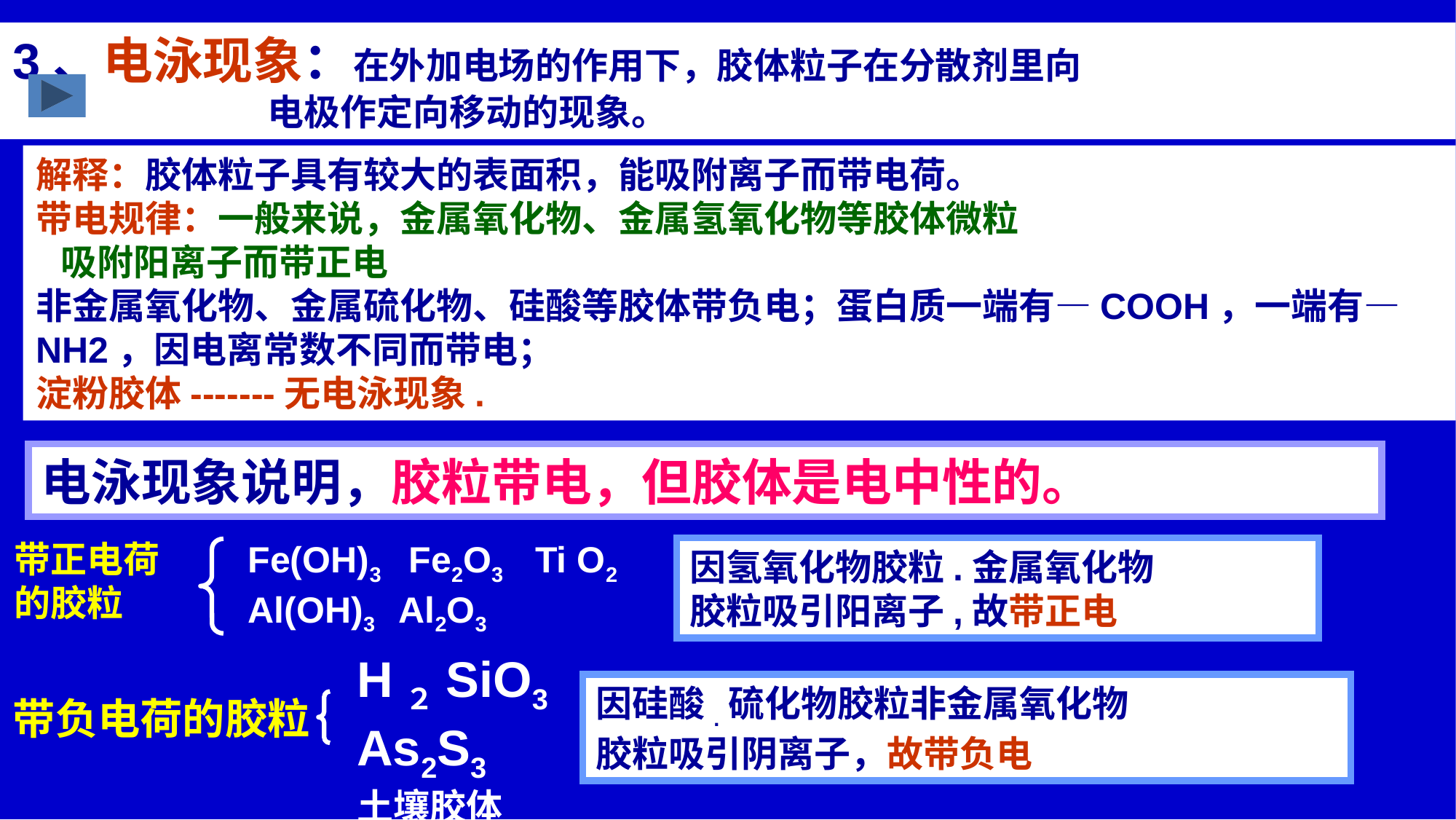

3、电泳现象：在外加电场的作用下，胶体粒子在分散剂里向
                              电极作定向移动的现象。

解释：胶体粒子具有较大的表面积，能吸附离子而带电荷。
带电规律：一般来说，金属氧化物、金属氢氧化物等胶体微粒
  吸附阳离子而带正电
非金属氧化物、金属硫化物、硅酸等胶体带负电；蛋白质一端有—COOH，一端有—NH2，因电离常数不同而带电；
淀粉胶体-------无电泳现象.
电泳现象说明，胶粒带电，但胶体是电中性的。
带正电荷
的胶粒
Fe(OH)3    Fe2O3    Ti O2
Al(OH)3    Al2O3
因氢氧化物胶粒.金属氧化物
胶粒吸引阳离子,故带正电

H２SiO3
As2S3
土壤胶体
因硅酸.硫化物胶粒非金属氧化物
胶粒吸引阴离子，故带负电
带负电荷的胶粒